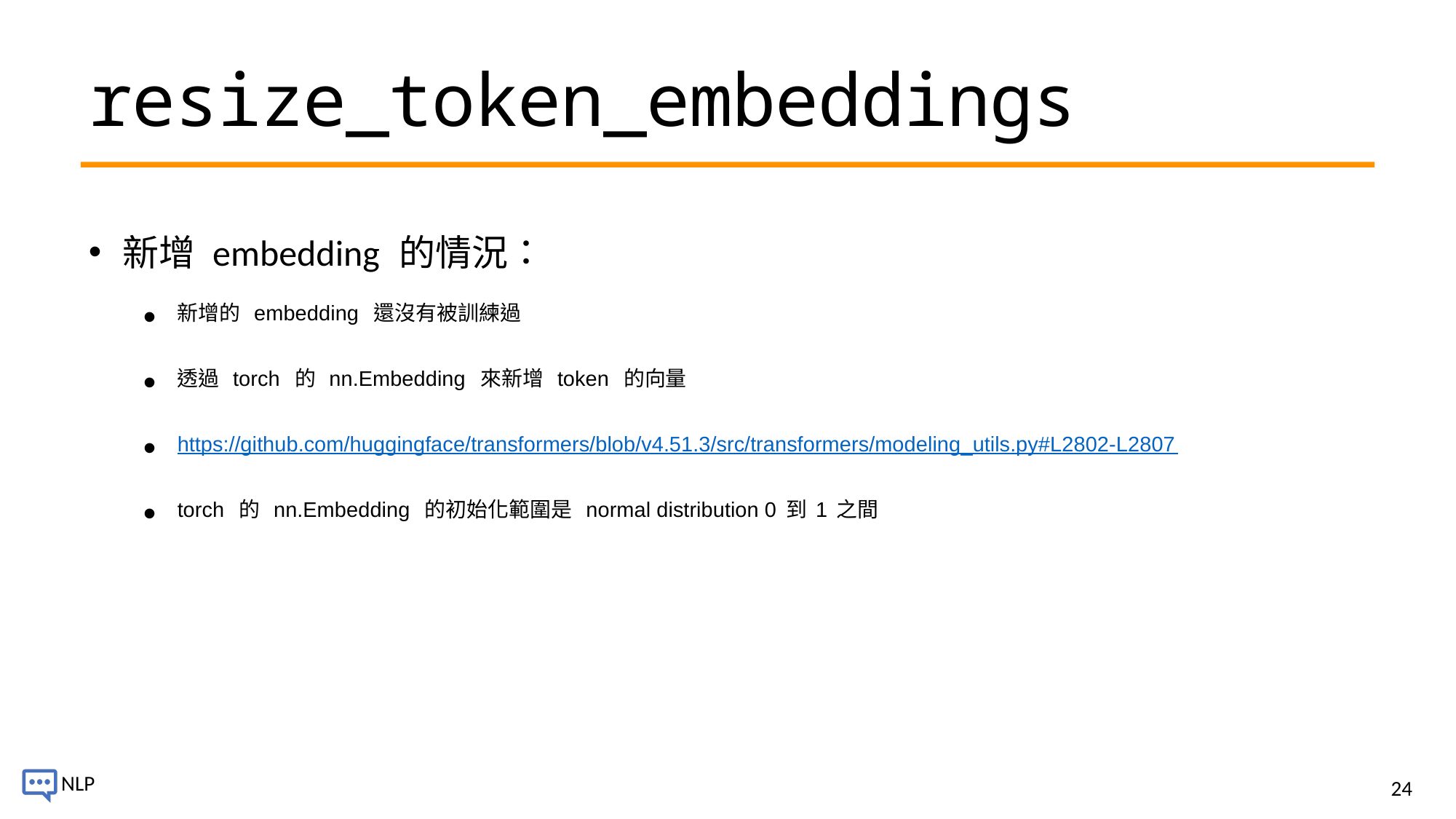

# resize_token_embeddings
新增 embedding 的情況：
新增的 embedding 還沒有被訓練過
透過 torch 的 nn.Embedding 來新增 token 的向量
https://github.com/huggingface/transformers/blob/v4.51.3/src/transformers/modeling_utils.py#L2802-L2807
torch 的 nn.Embedding 的初始化範圍是 normal distribution 0到1之間
24